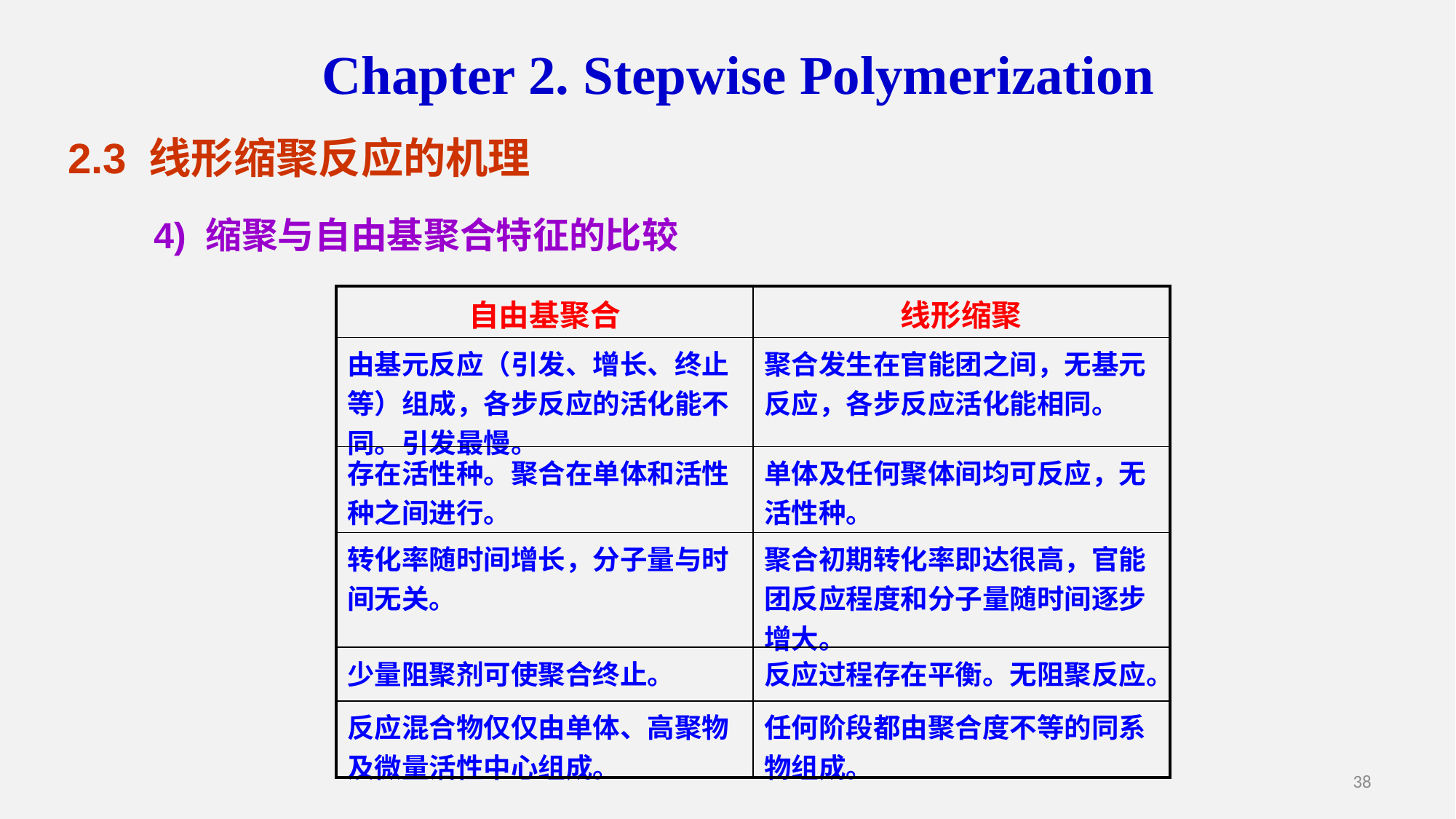

Chapter 2. Stepwise Polymerization
2.3 线形缩聚反应的机理
4) 缩聚与自由基聚合特征的比较
| 自由基聚合 | 线形缩聚 |
| --- | --- |
| 由基元反应（引发、增长、终止等）组成，各步反应的活化能不同。引发最慢。 | 聚合发生在官能团之间，无基元反应，各步反应活化能相同。 |
| 存在活性种。聚合在单体和活性种之间进行。 | 单体及任何聚体间均可反应，无活性种。 |
| 转化率随时间增长，分子量与时间无关。 | 聚合初期转化率即达很高，官能团反应程度和分子量随时间逐步增大。 |
| 少量阻聚剂可使聚合终止。 | 反应过程存在平衡。无阻聚反应。 |
| 反应混合物仅仅由单体、高聚物及微量活性中心组成。 | 任何阶段都由聚合度不等的同系物组成。 |
38